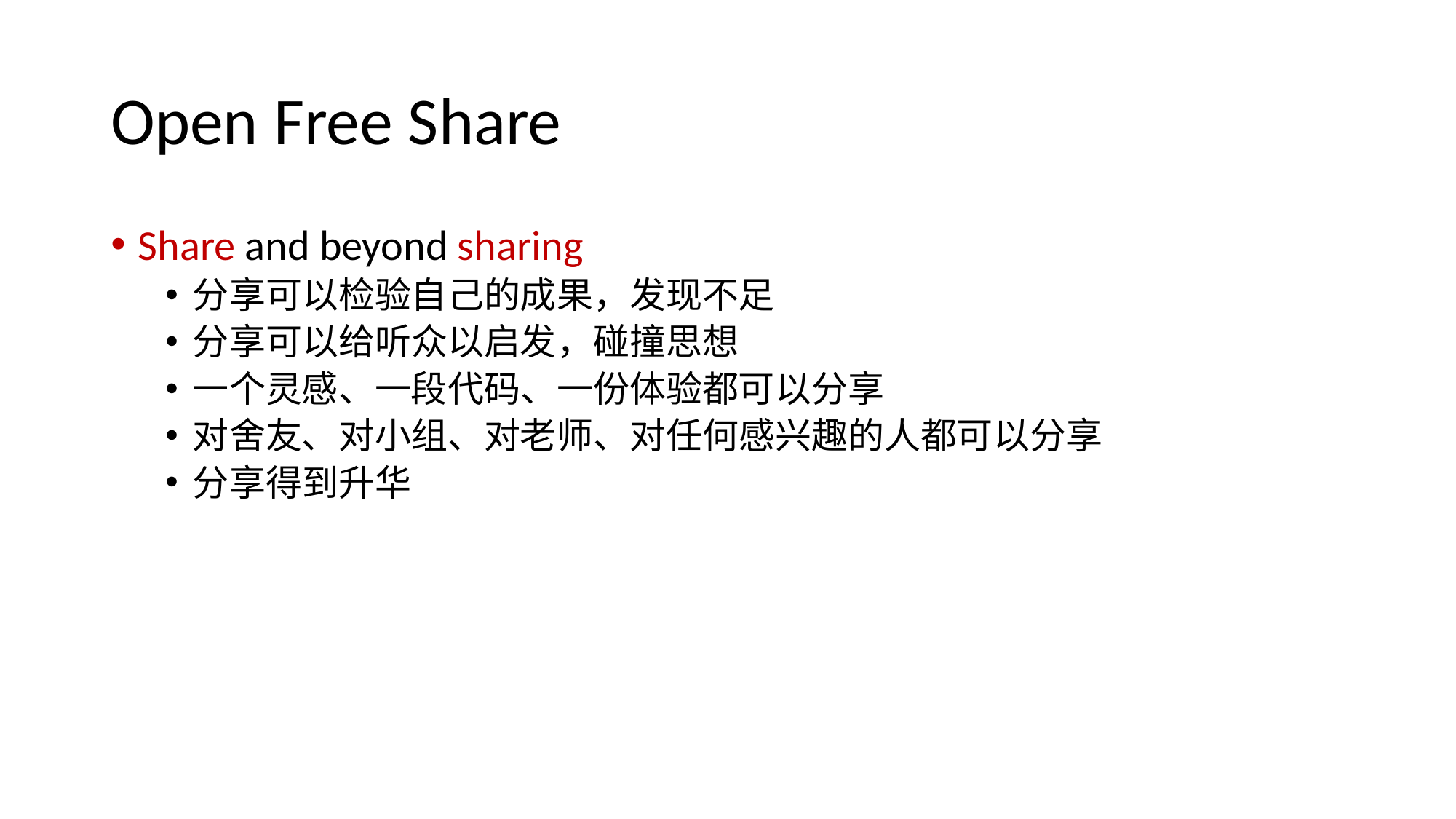

# Open Free Share
Share and beyond sharing
分享可以检验自己的成果，发现不足
分享可以给听众以启发，碰撞思想
一个灵感、一段代码、一份体验都可以分享
对舍友、对小组、对老师、对任何感兴趣的人都可以分享
分享得到升华